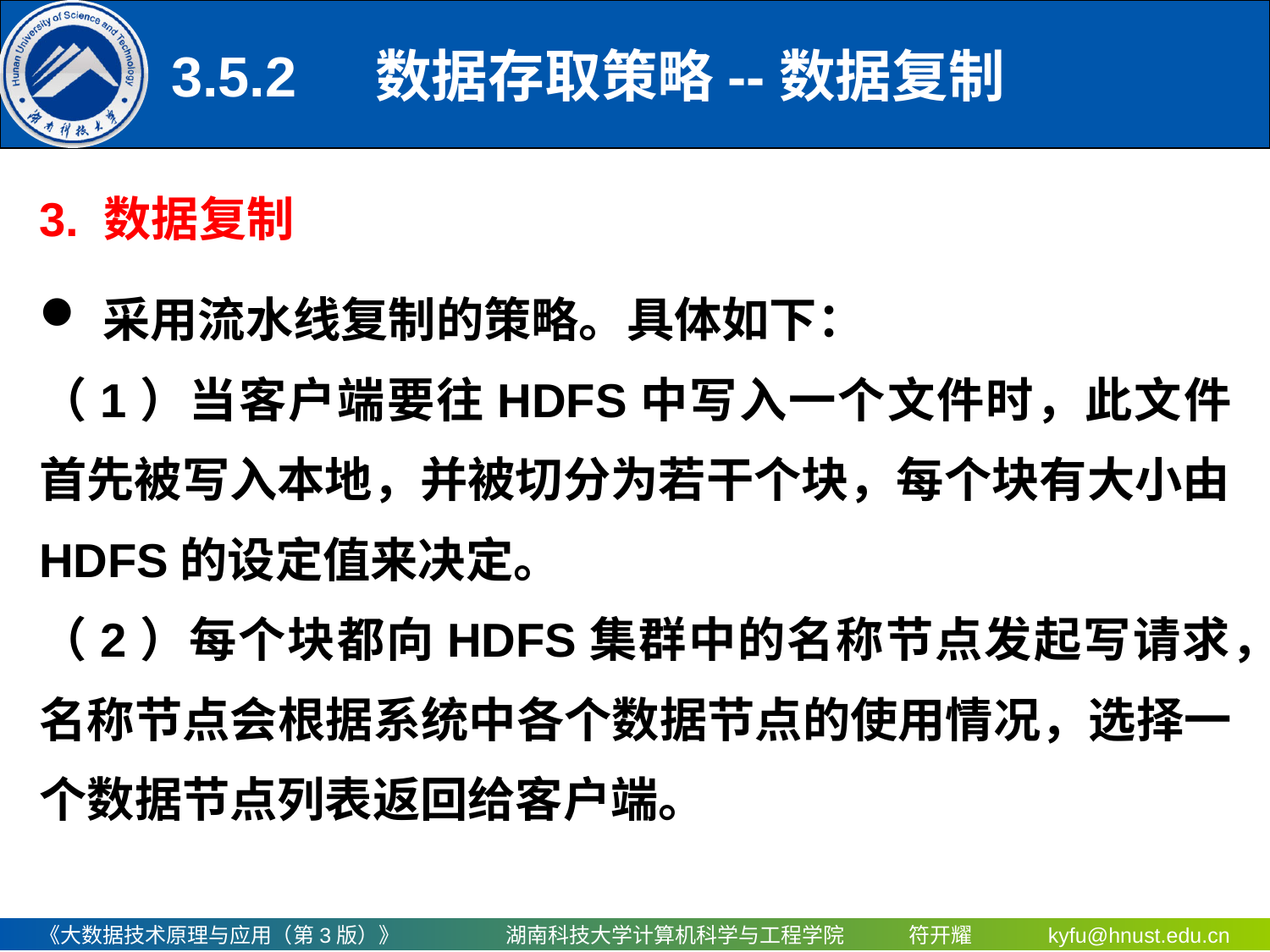

# 3.5.2	 数据存取策略--数据复制
3. 数据复制
采用流水线复制的策略。具体如下：
（1）当客户端要往HDFS中写入一个文件时，此文件首先被写入本地，并被切分为若干个块，每个块有大小由HDFS的设定值来决定。
（2）每个块都向HDFS集群中的名称节点发起写请求，名称节点会根据系统中各个数据节点的使用情况，选择一个数据节点列表返回给客户端。